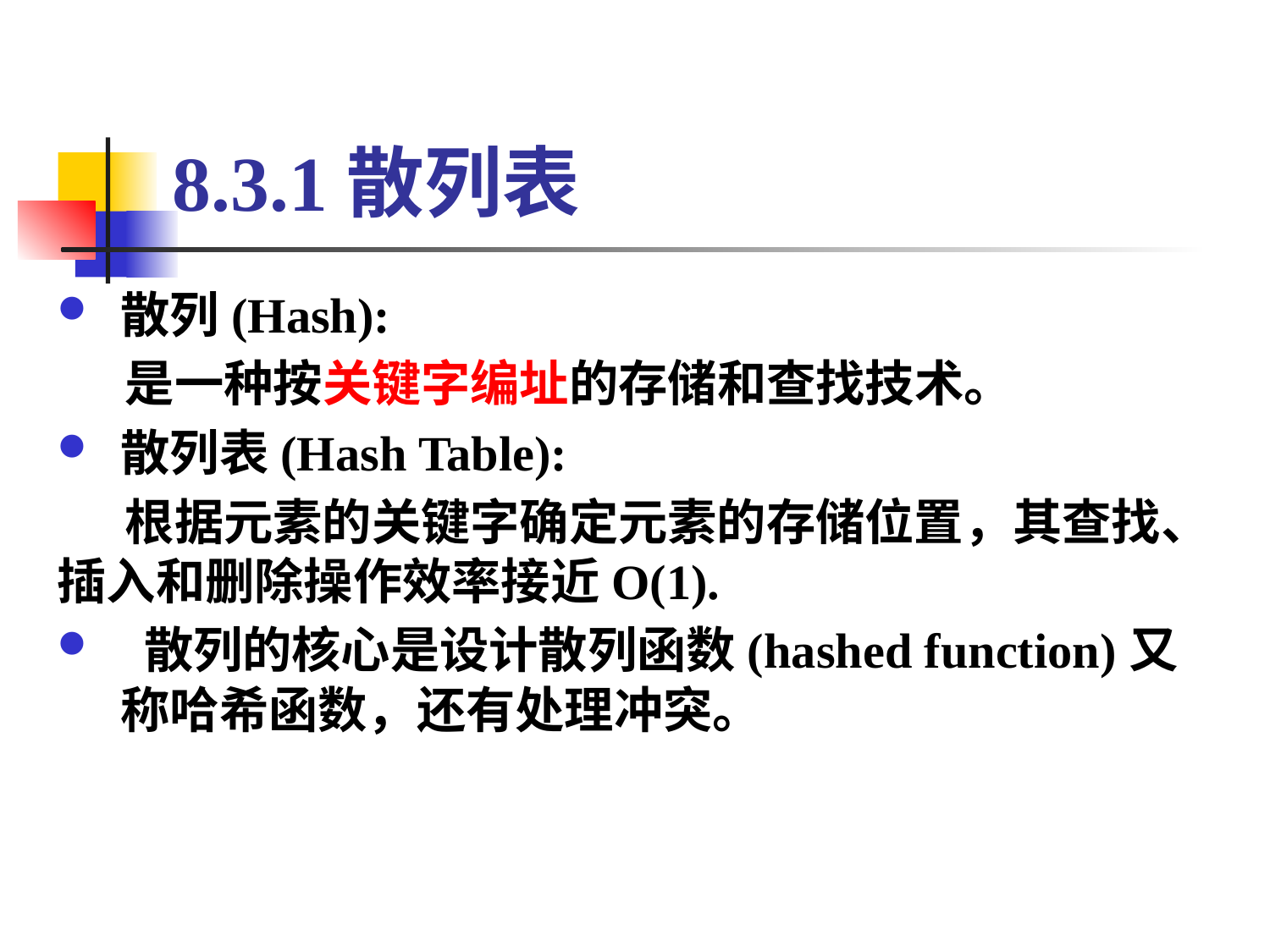

# 8.3.1散列表
散列(Hash):
     是一种按关键字编址的存储和查找技术。
散列表(Hash Table):
     根据元素的关键字确定元素的存储位置，其查找、插入和删除操作效率接近O(1).
 散列的核心是设计散列函数(hashed function)又称哈希函数，还有处理冲突。

39